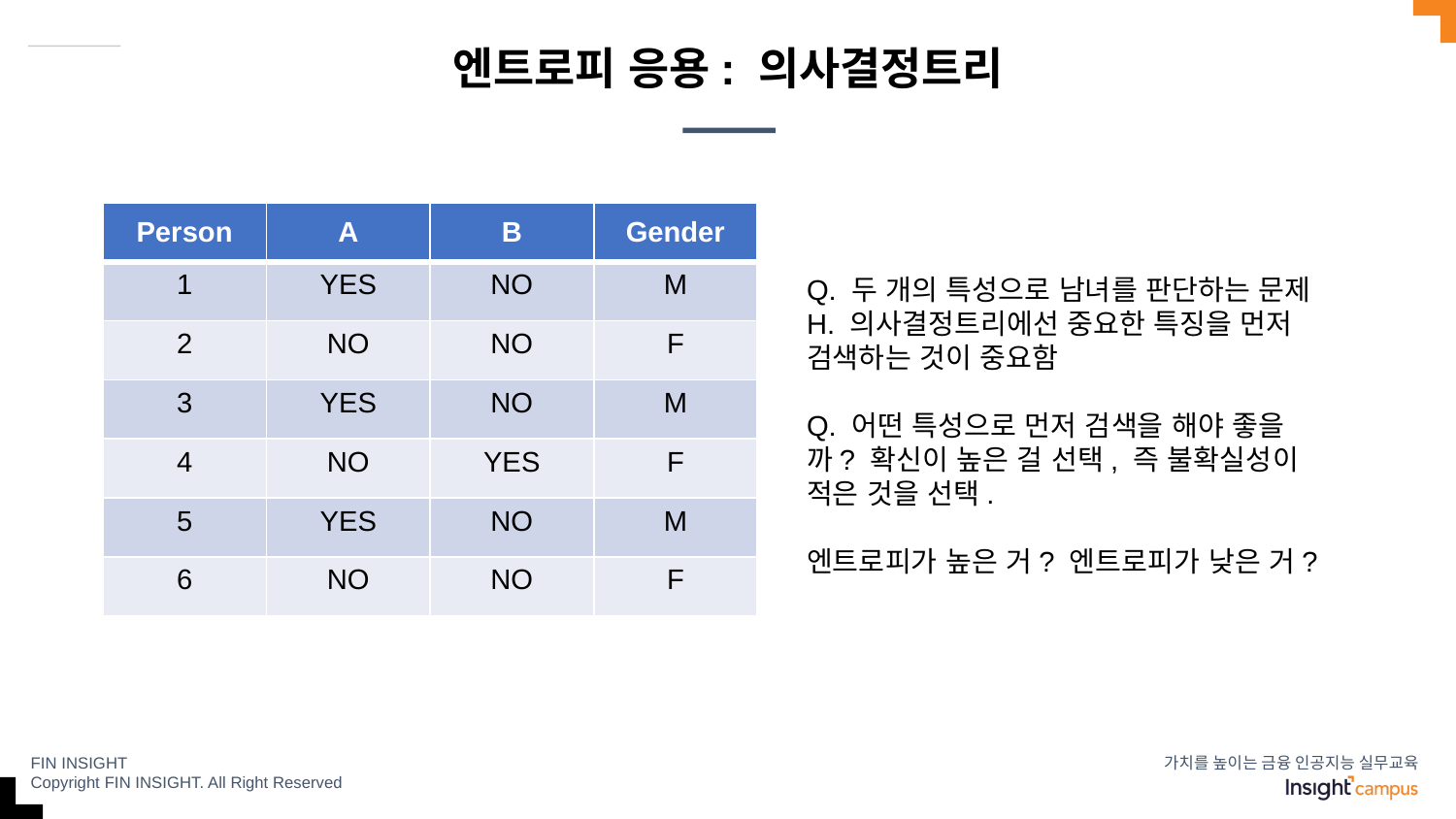

# 엔트로피 응용: 의사결정트리
| Person | A | B | Gender |
| --- | --- | --- | --- |
| 1 | YES | NO | M |
| 2 | NO | NO | F |
| 3 | YES | NO | M |
| 4 | NO | YES | F |
| 5 | YES | NO | M |
| 6 | NO | NO | F |
Q. 두 개의 특성으로 남녀를 판단하는 문제
H. 의사결정트리에선 중요한 특징을 먼저 검색하는 것이 중요함

Q. 어떤 특성으로 먼저 검색을 해야 좋을 까? 확신이 높은 걸 선택, 즉 불확실성이 적은 것을 선택.

엔트로피가 높은 거? 엔트로피가 낮은 거?